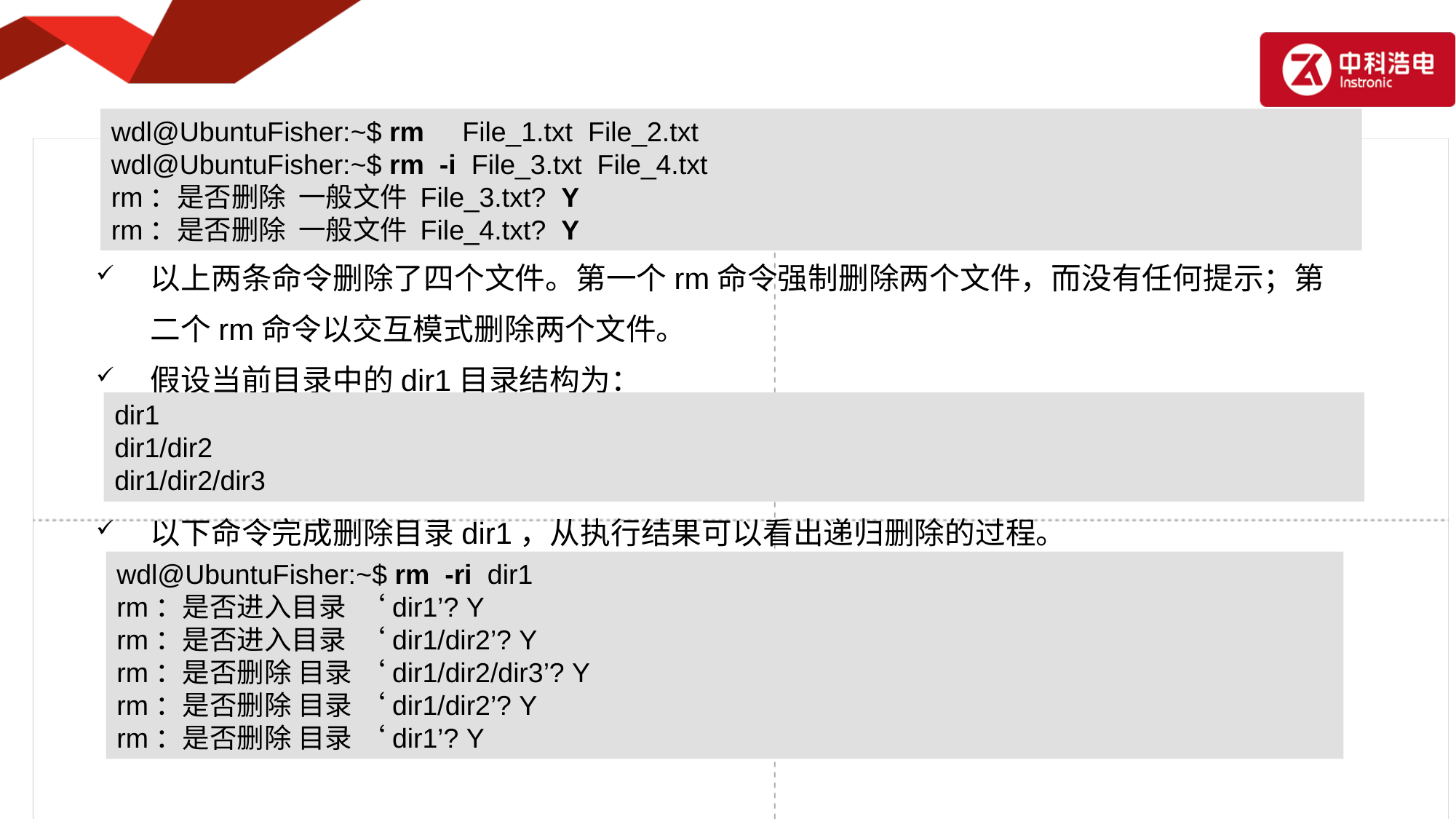

wdl@UbuntuFisher:~$ rm     File_1.txt  File_2.txt
wdl@UbuntuFisher:~$ rm  -i  File_3.txt  File_4.txt
rm：是否删除  一般文件 File_3.txt?  Y
rm：是否删除  一般文件 File_4.txt?  Y
以上两条命令删除了四个文件。第一个rm命令强制删除两个文件，而没有任何提示；第二个rm命令以交互模式删除两个文件。
假设当前目录中的dir1目录结构为：

以下命令完成删除目录dir1，从执行结果可以看出递归删除的过程。
dir1
dir1/dir2
dir1/dir2/dir3
wdl@UbuntuFisher:~$ rm  -ri  dir1
rm：是否进入目录  ‘dir1’? Y
rm：是否进入目录  ‘dir1/dir2’? Y
rm：是否删除 目录 ‘dir1/dir2/dir3’? Y
rm：是否删除 目录 ‘dir1/dir2’? Y
rm：是否删除 目录 ‘dir1’? Y